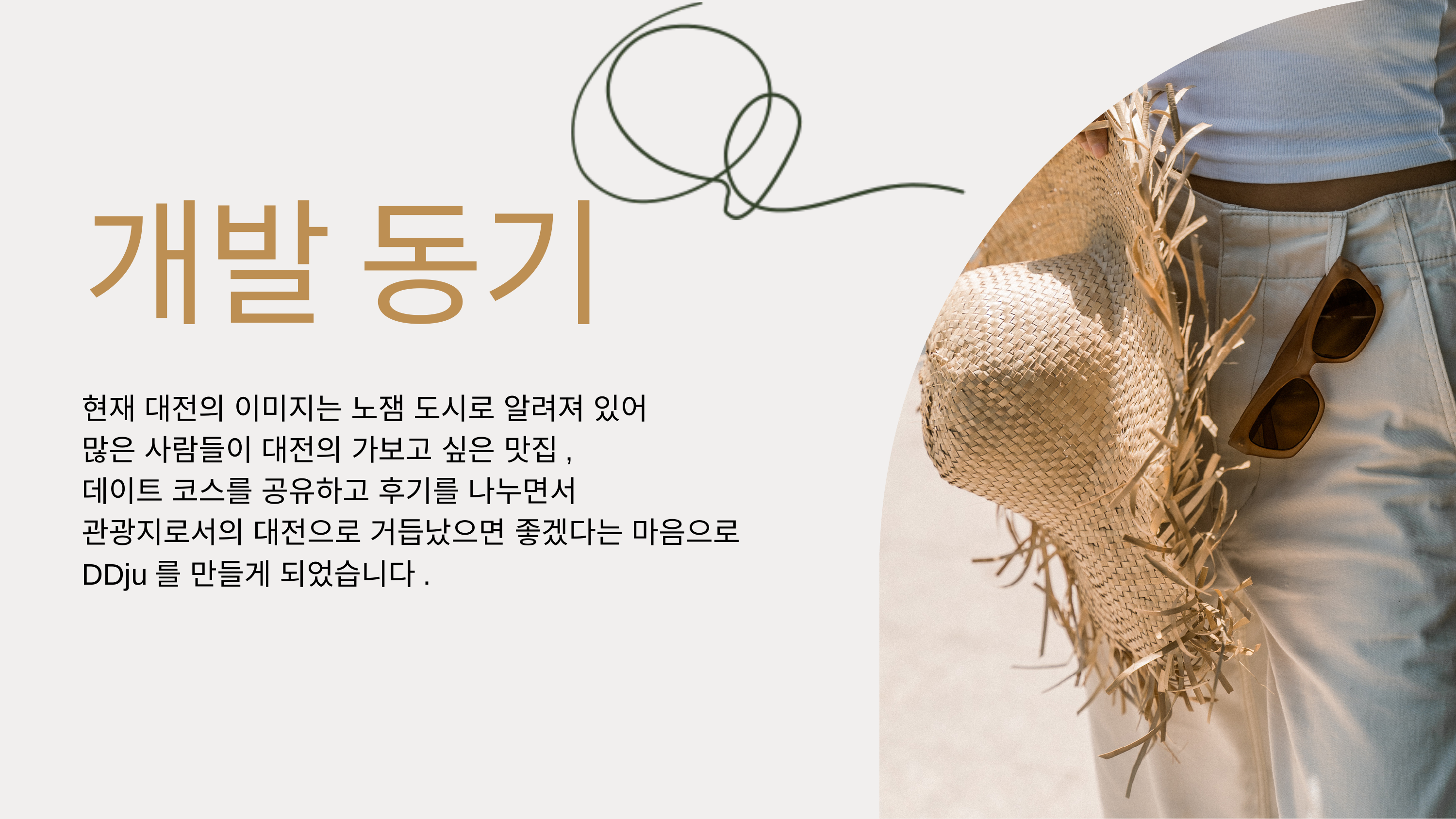

개발 동기
현재 대전의 이미지는 노잼 도시로 알려져 있어
많은 사람들이 대전의 가보고 싶은 맛집,
데이트 코스를 공유하고 후기를 나누면서
관광지로서의 대전으로 거듭났으면 좋겠다는 마음으로
DDju를 만들게 되었습니다.